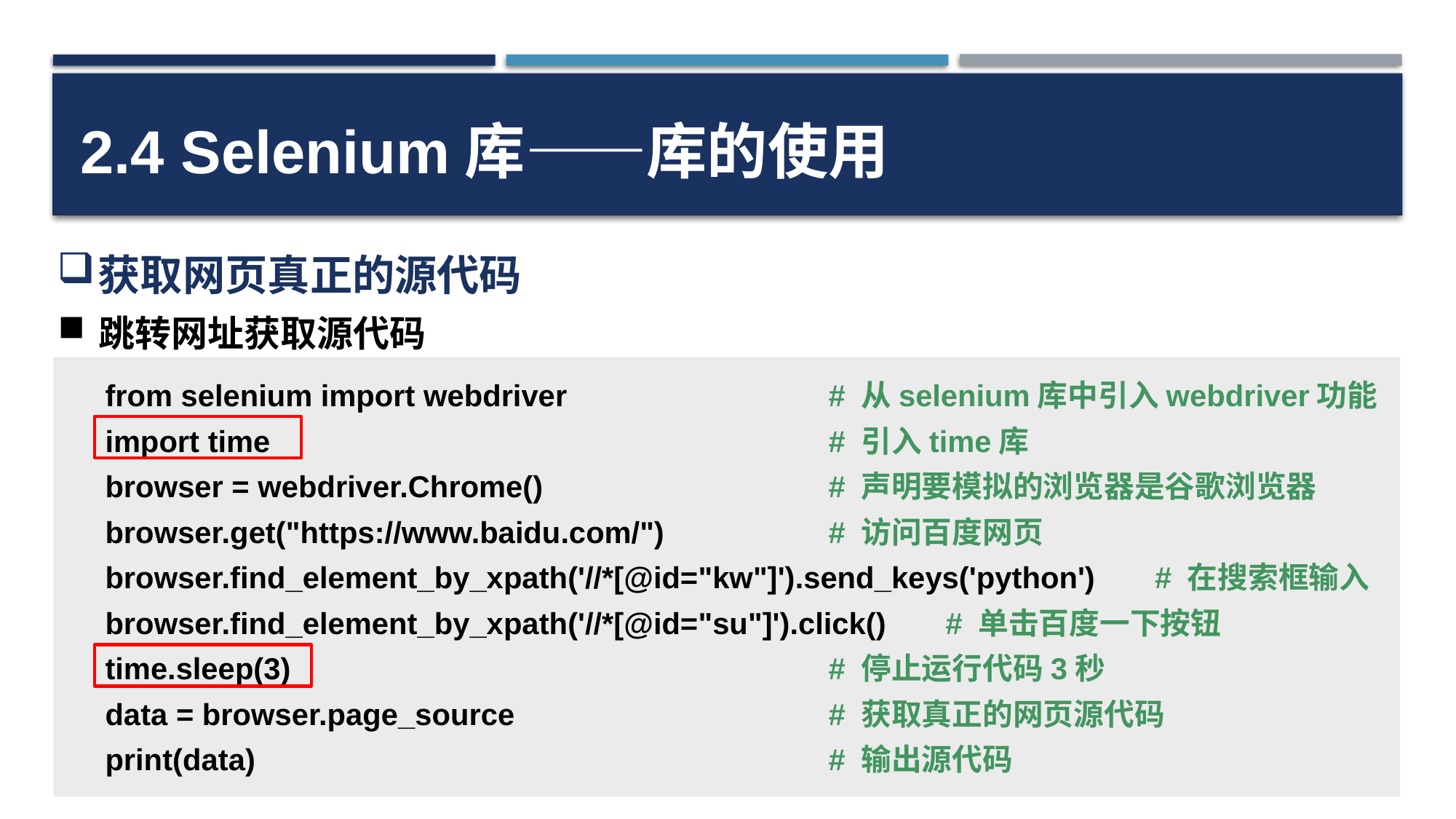

2.4 Selenium库——库的使用
获取网页真正的源代码
跳转网址获取源代码

from selenium import webdriver
import time
browser = webdriver.Chrome()
browser.get("https://www.baidu.com/")
browser.find_element_by_xpath('//*[@id="kw"]').send_keys('python')
browser.find_element_by_xpath('//*[@id="su"]').click()
time.sleep(3)
data = browser.page_source
print(data)
# 从selenium库中引入webdriver功能
# 引入time库
# 声明要模拟的浏览器是谷歌浏览器
# 访问百度网页
                                       # 在搜索框输入
              # 单击百度一下按钮
# 停止运行代码3秒
# 获取真正的网页源代码
# 输出源代码

28